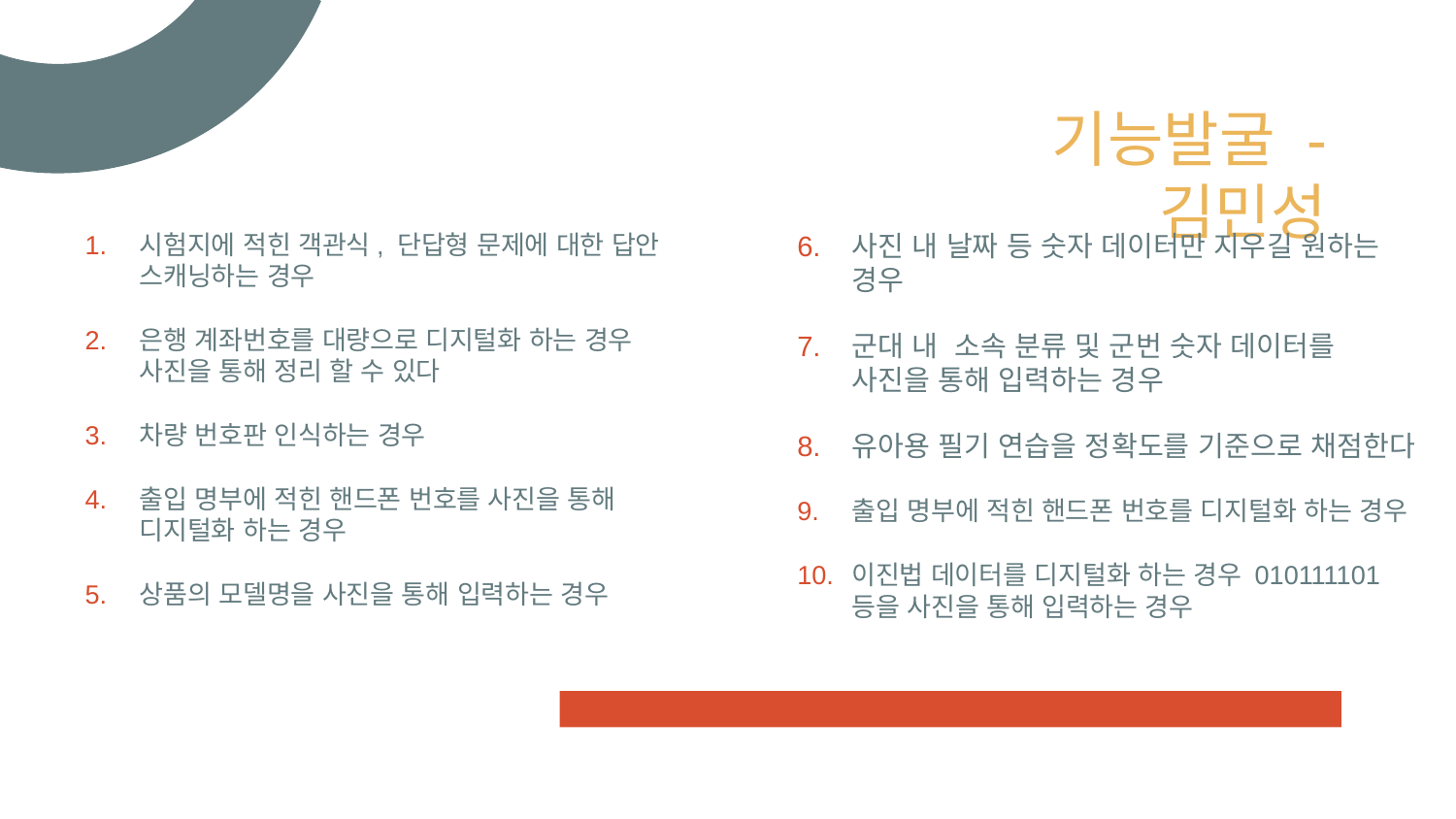

# 기능발굴 - 김민성
시험지에 적힌 객관식, 단답형 문제에 대한 답안 스캐닝하는 경우
은행 계좌번호를 대량으로 디지털화 하는 경우 사진을 통해 정리 할 수 있다
차량 번호판 인식하는 경우
출입 명부에 적힌 핸드폰 번호를 사진을 통해 디지털화 하는 경우
상품의 모델명을 사진을 통해 입력하는 경우
사진 내 날짜 등 숫자 데이터만 지우길 원하는 경우
군대 내  소속 분류 및 군번 숫자 데이터를 사진을 통해 입력하는 경우
유아용 필기 연습을 정확도를 기준으로 채점한다
출입 명부에 적힌 핸드폰 번호를 디지털화 하는 경우
이진법 데이터를 디지털화 하는 경우 010111101 등을 사진을 통해 입력하는 경우